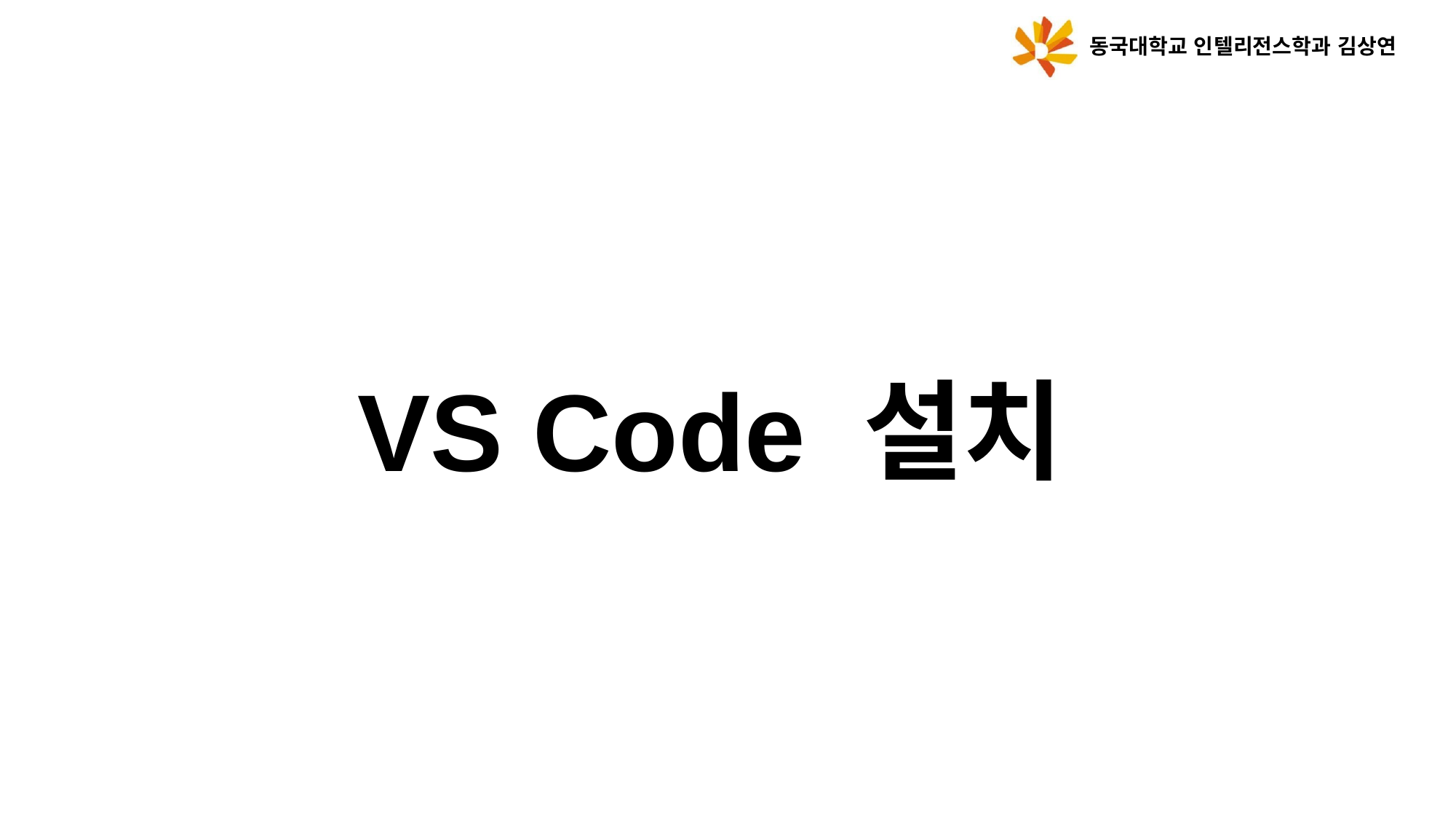

동국대학교 인텔리전스학과 김상연
# VS Code 설치